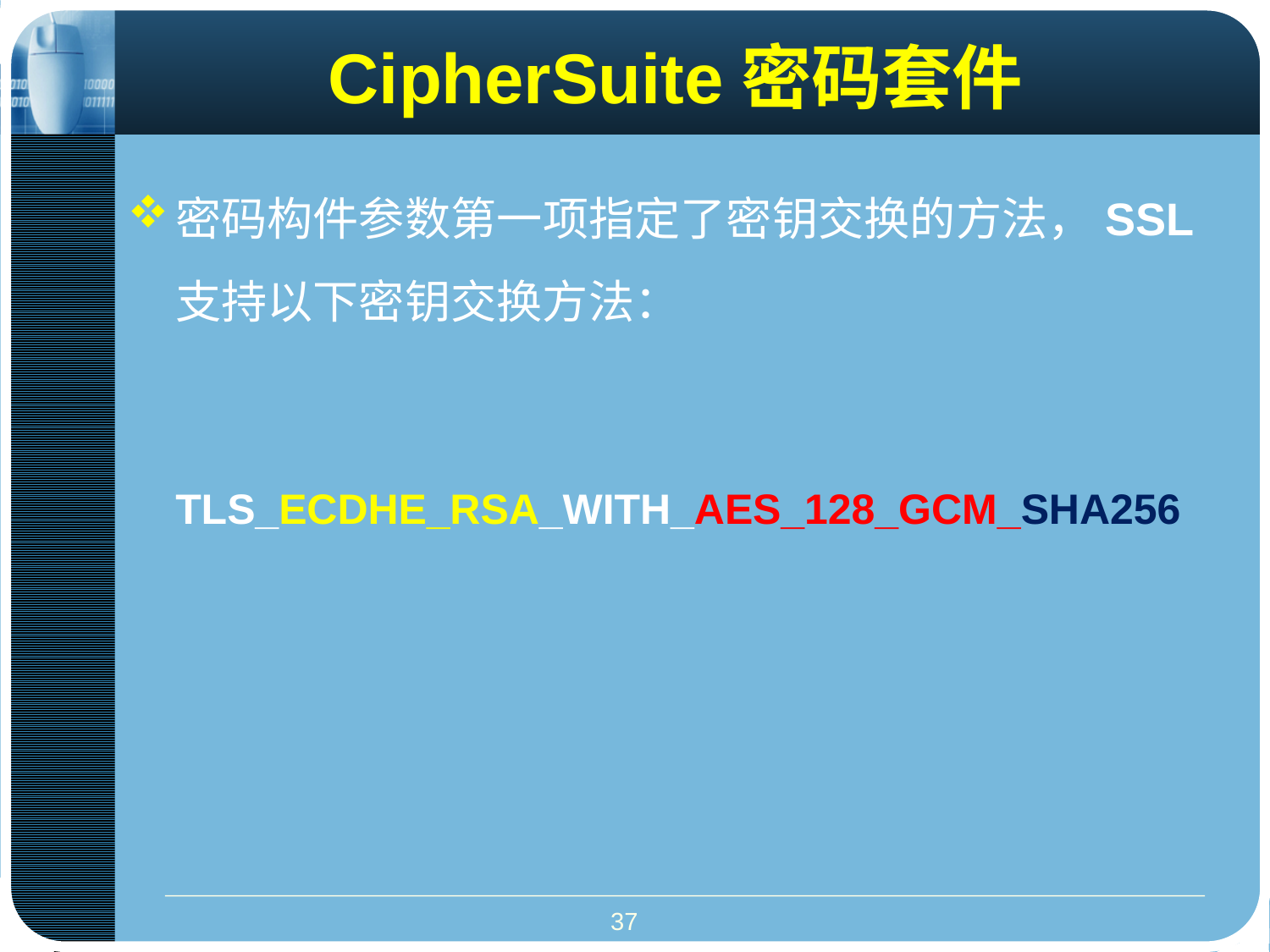

# CipherSuite密码套件
密码构件参数第一项指定了密钥交换的方法，SSL支持以下密钥交换方法：

TLS_ECDHE_RSA_WITH_AES_128_GCM_SHA256
37